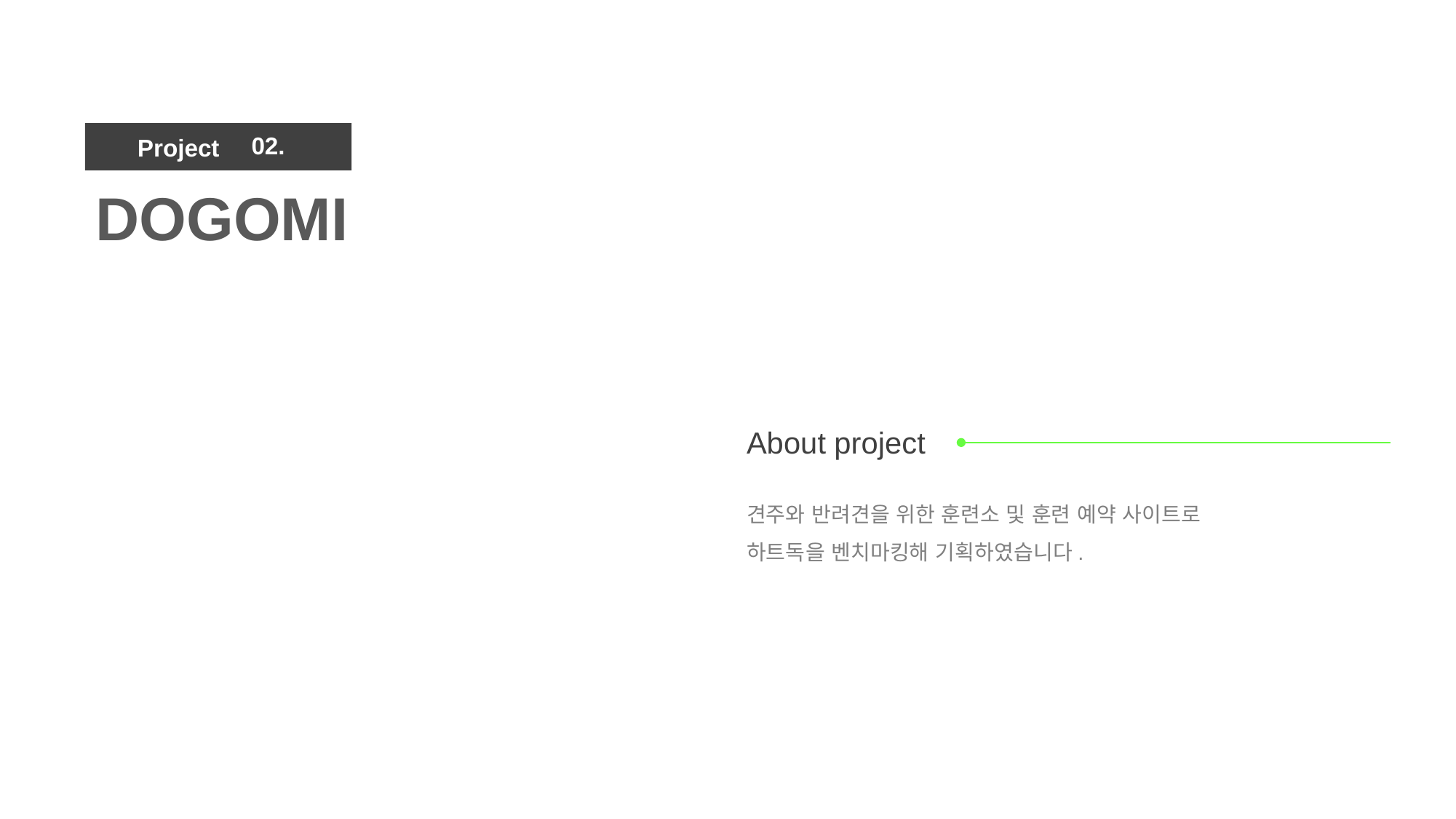

02.
DOGOMI
견주와 반려견을 위한 훈련소 및 훈련 예약 사이트로
하트독을 벤치마킹해 기획하였습니다.